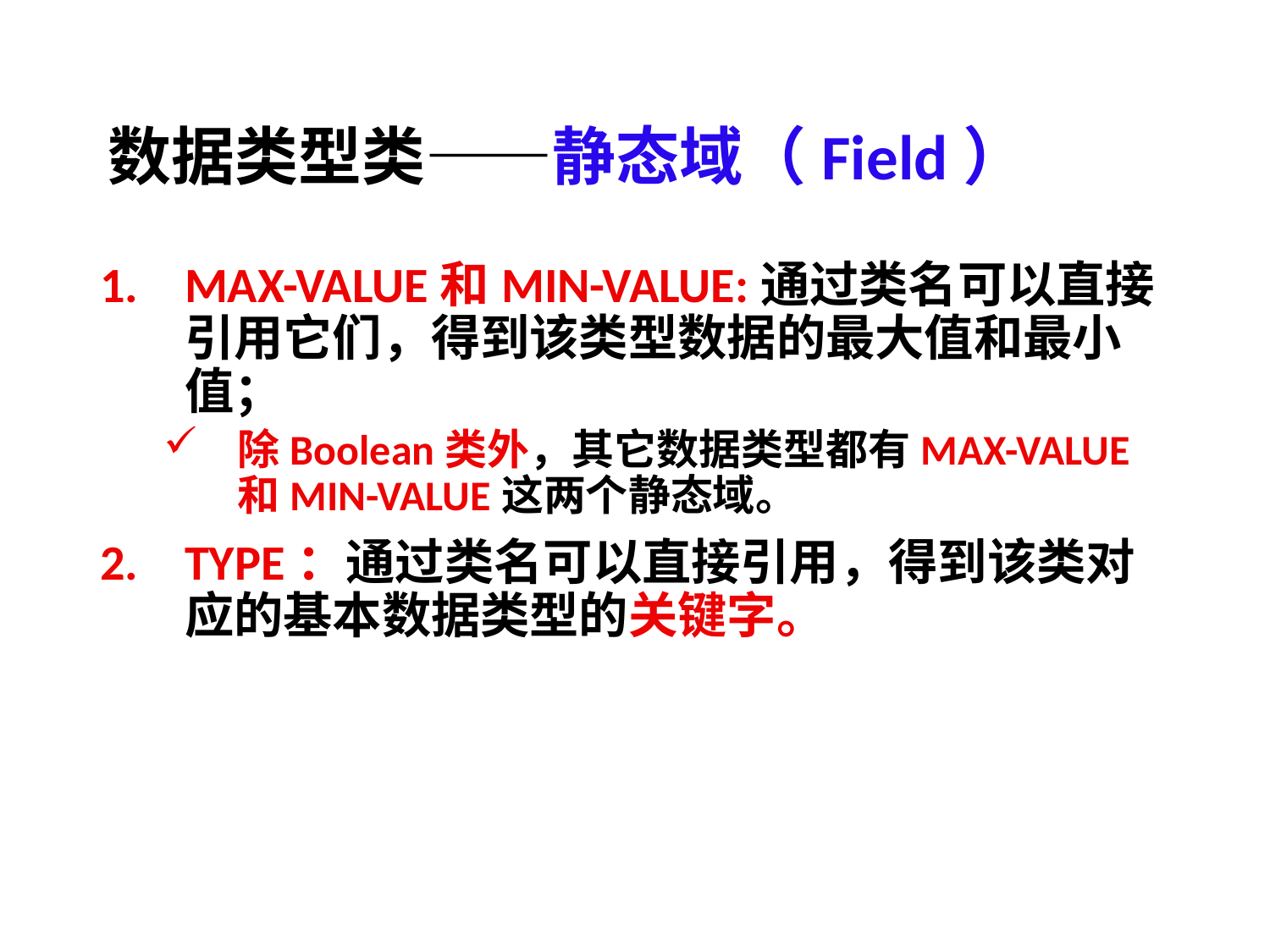

# 数据类型类——静态域（Field）
MAX-VALUE和MIN-VALUE:通过类名可以直接引用它们，得到该类型数据的最大值和最小值；
除Boolean类外，其它数据类型都有MAX-VALUE和MIN-VALUE这两个静态域。
TYPE：通过类名可以直接引用，得到该类对应的基本数据类型的关键字。